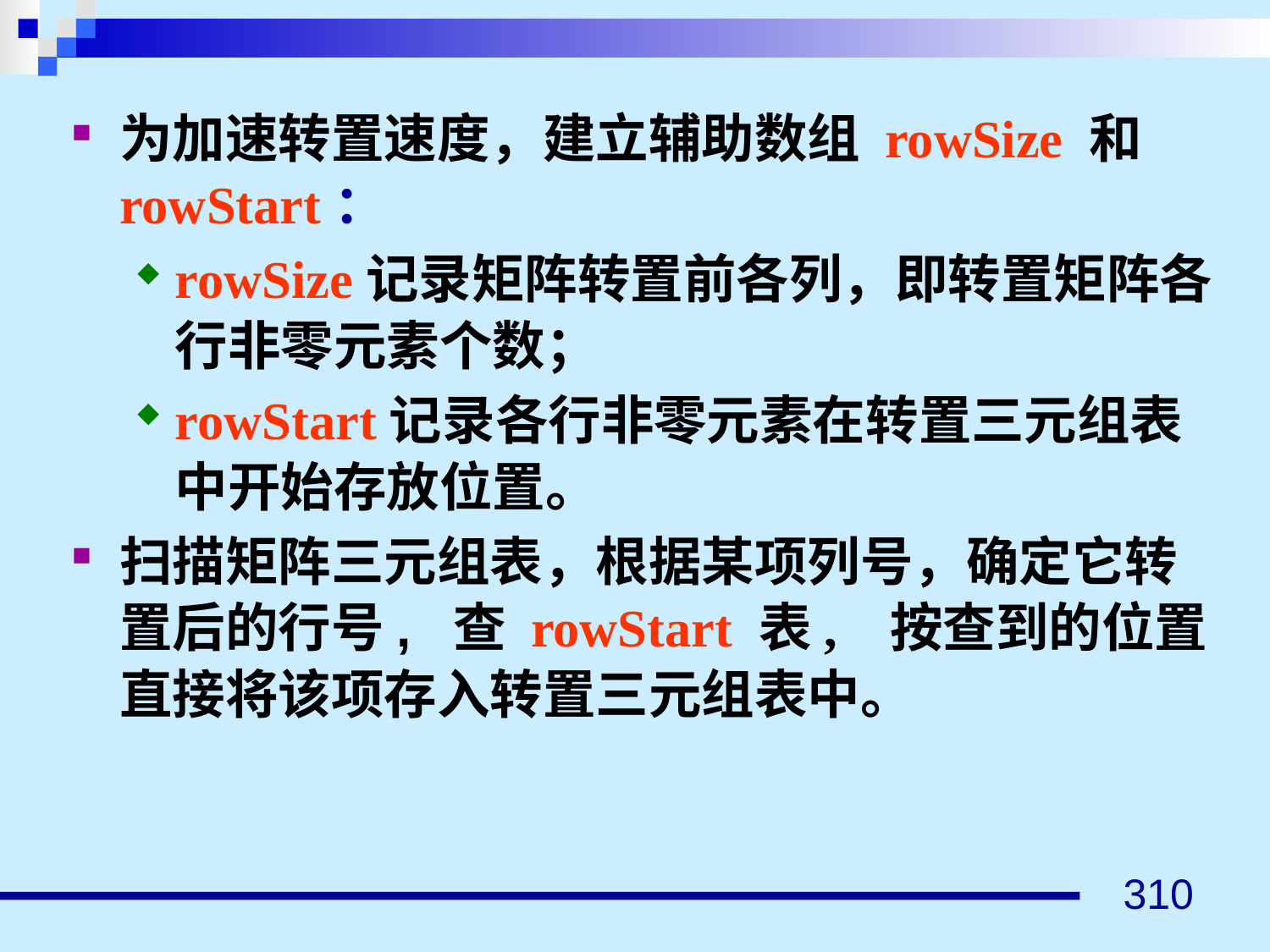

为加速转置速度，建立辅助数组 rowSize 和 rowStart：
rowSize记录矩阵转置前各列，即转置矩阵各行非零元素个数；
rowStart记录各行非零元素在转置三元组表中开始存放位置。
扫描矩阵三元组表，根据某项列号，确定它转置后的行号,  查 rowStart 表,   按查到的位置直接将该项存入转置三元组表中。
310